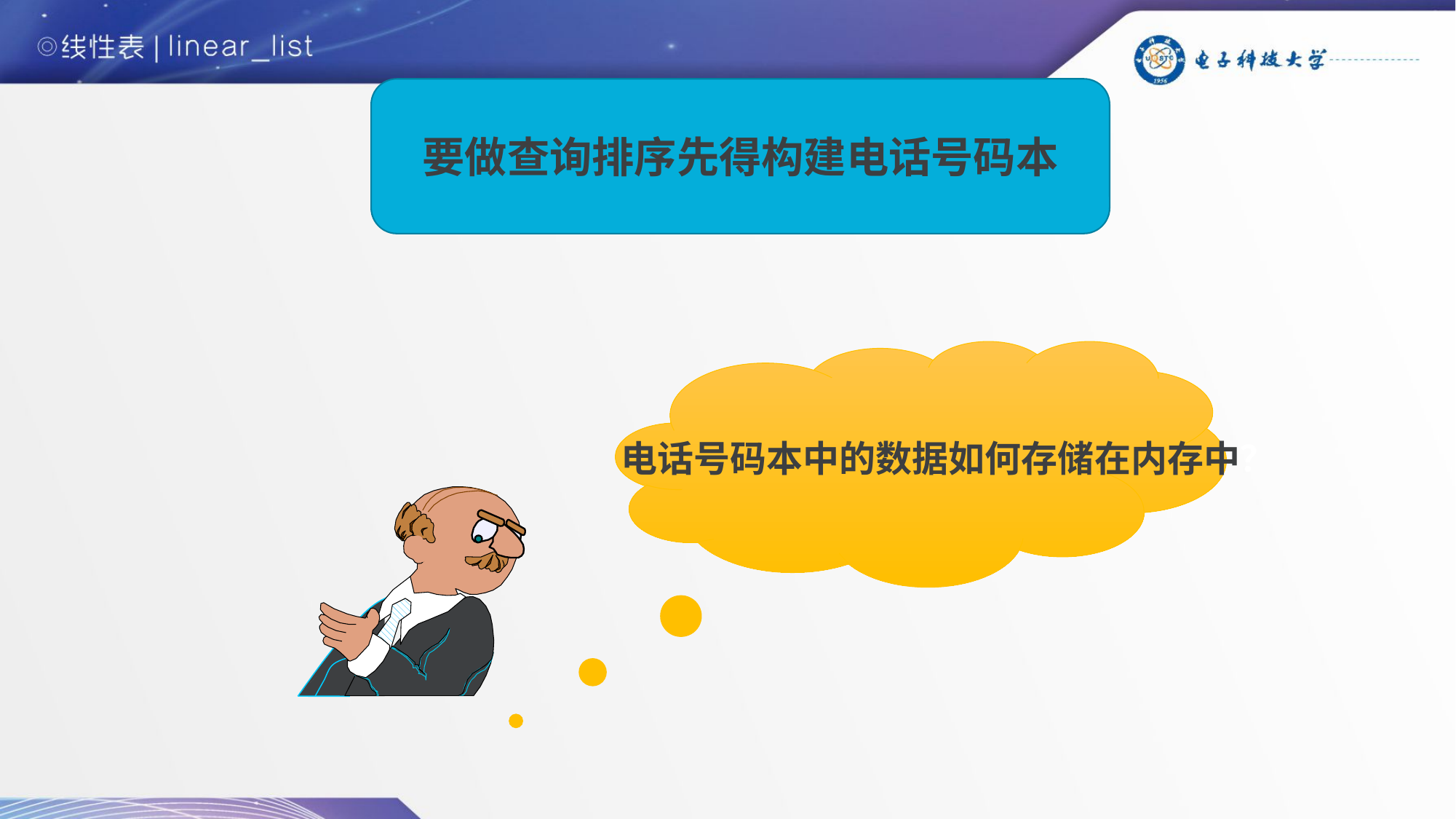

要做查询排序先得构建电话号码本
           电话号码本中的数据如何存储在内存中？